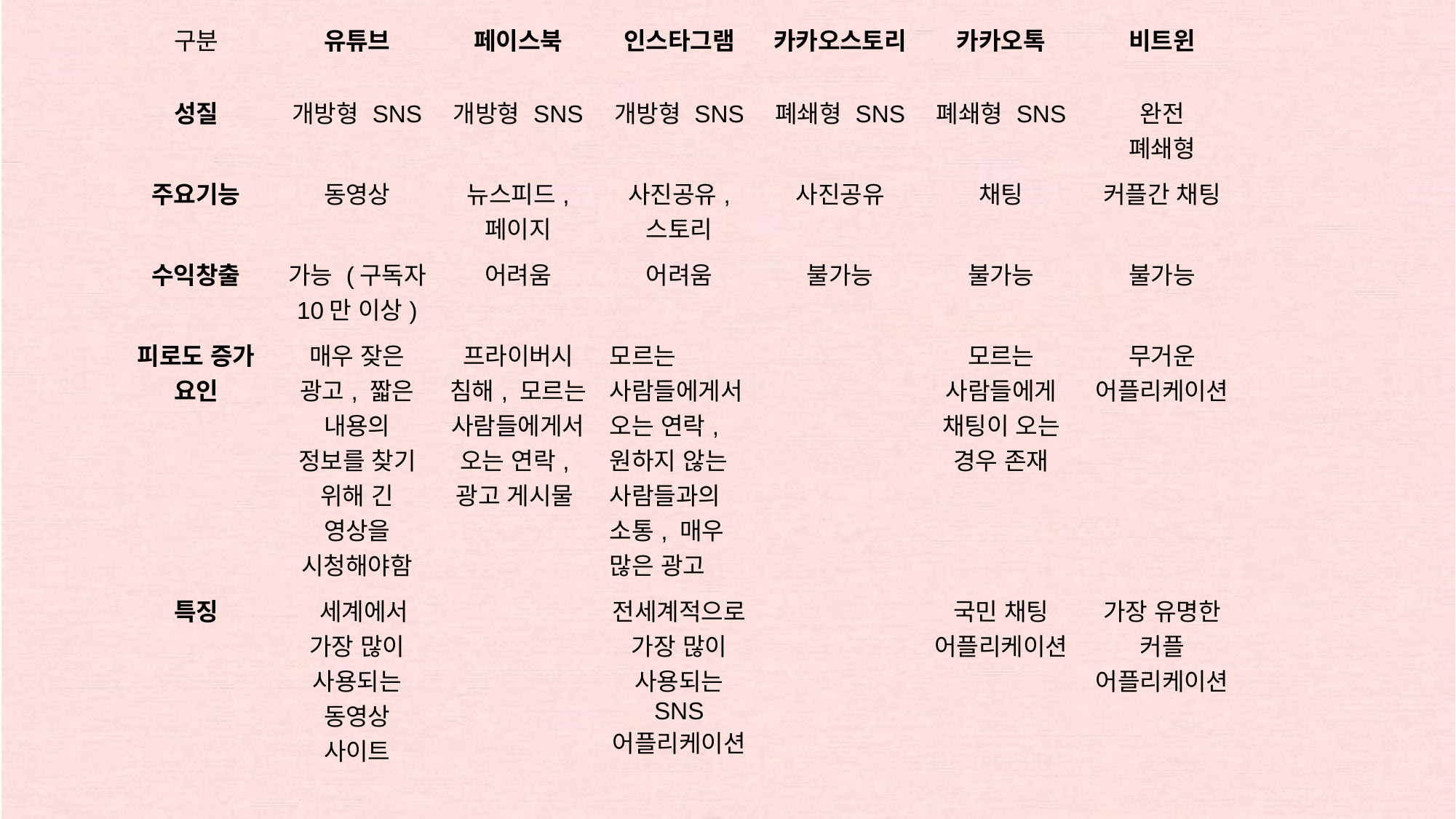

| 구분 | 유튜브 | 페이스북 | 인스타그램 | 카카오스토리 | 카카오톡 | 비트윈 |
| --- | --- | --- | --- | --- | --- | --- |
| 성질 | 개방형 SNS | 개방형 SNS | 개방형 SNS | 폐쇄형 SNS | 폐쇄형 SNS | 완전 폐쇄형 |
| 주요기능 | 동영상 | 뉴스피드, 페이지 | 사진공유, 스토리 | 사진공유 | 채팅 | 커플간 채팅 |
| 수익창출 | 가능 (구독자 10만 이상) | 어려움 | 어려움 | 불가능 | 불가능 | 불가능 |
| 피로도 증가 요인 | 매우 잦은 광고, 짧은 내용의 정보를 찾기 위해 긴 영상을 시청해야함 | 프라이버시 침해, 모르는 사람들에게서 오는 연락, 광고 게시물 | 모르는 사람들에게서 오는 연락, 원하지 않는 사람들과의 소통, 매우 많은 광고 |  | 모르는 사람들에게 채팅이 오는 경우 존재 | 무거운 어플리케이션 |
| 특징 | 세계에서 가장 많이 사용되는 동영상 사이트 |  | 전세계적으로 가장 많이 사용되는 SNS 어플리케이션 |  | 국민 채팅 어플리케이션 | 가장 유명한 커플 어플리케이션 |